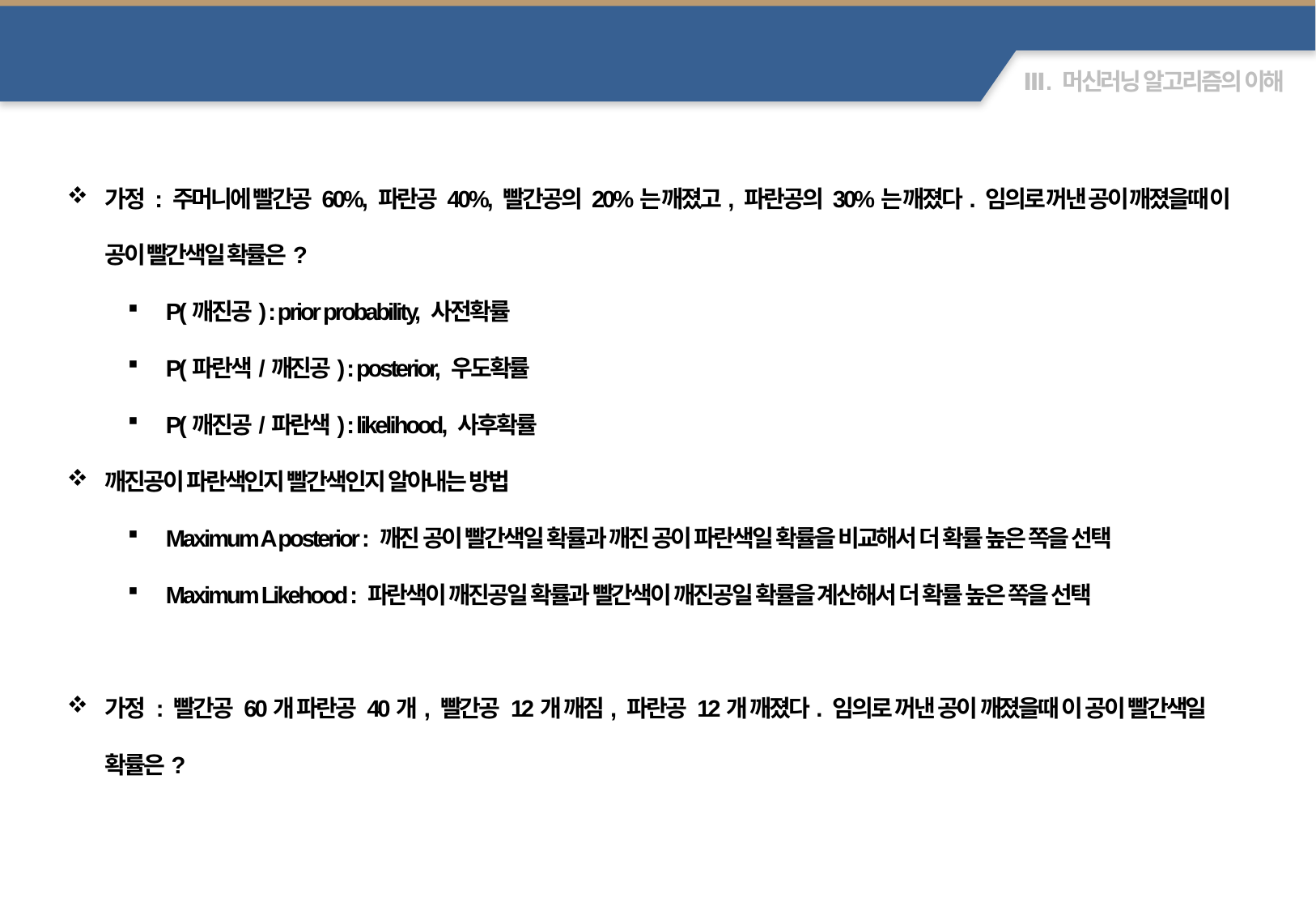

Naïve Bayesian
가정 : 주머니에 빨간공 60%, 파란공 40%, 빨간공의 20%는 깨졌고, 파란공의 30%는 깨졌다. 임의로 꺼낸 공이 깨졌을때 이 공이 빨간색일 확률은?
P(깨진공) : prior probability, 사전확률
P(파란색/깨진공) : posterior, 우도확률
P(깨진공/파란색) : likelihood, 사후확률
깨진공이 파란색인지 빨간색인지 알아내는 방법
Maximum A posterior : 깨진 공이 빨간색일 확률과 깨진 공이 파란색일 확률을 비교해서 더 확률 높은 쪽을 선택
Maximum Likehood : 파란색이 깨진공일 확률과 빨간색이 깨진공일 확률을 계산해서 더 확률 높은 쪽을 선택

가정 : 빨간공 60개 파란공 40개, 빨간공 12개 깨짐, 파란공 12개 깨졌다. 임의로 꺼낸 공이 깨졌을때 이 공이 빨간색일 확률은?